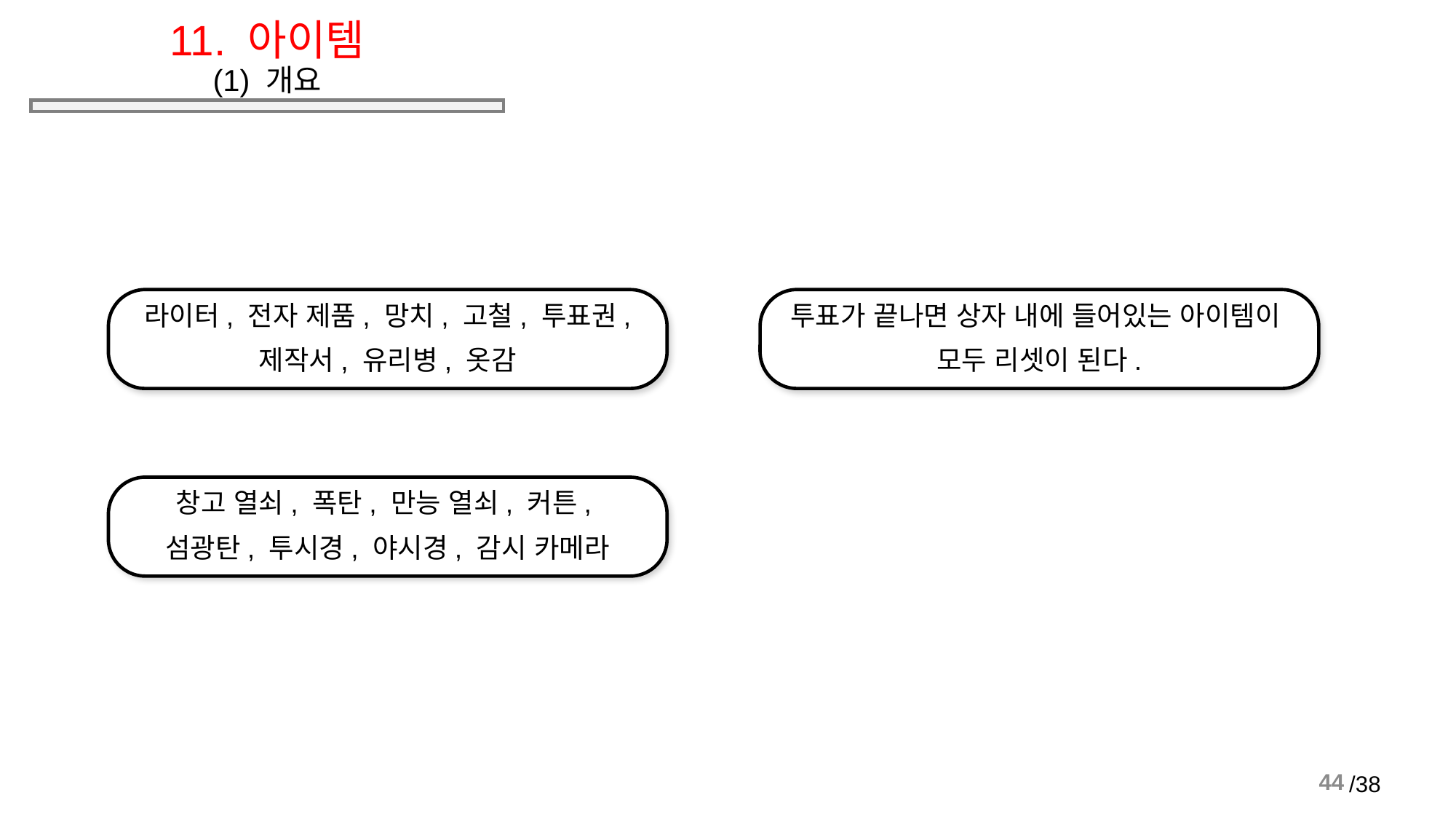

# 11. 아이템 (1) 개요
라이터, 전자 제품, 망치, 고철, 투표권,
제작서, 유리병, 옷감
투표가 끝나면 상자 내에 들어있는 아이템이
모두 리셋이 된다.
창고 열쇠, 폭탄, 만능 열쇠, 커튼,
섬광탄, 투시경, 야시경, 감시 카메라
44